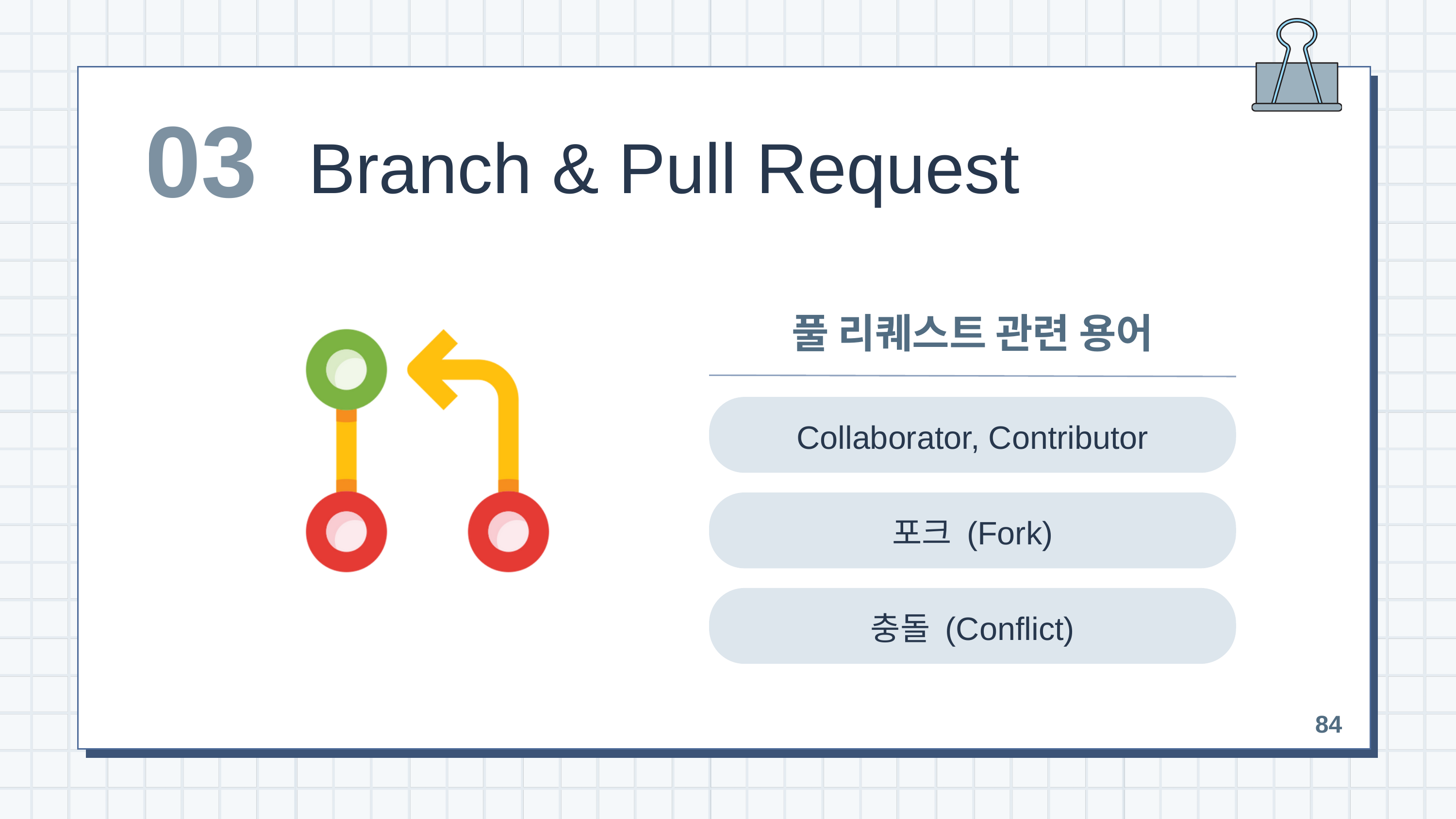

03
Branch & Pull Request

풀 리퀘스트 관련 용어

Collaborator, Contributor

포크 (Fork)

충돌 (Conflict)
84